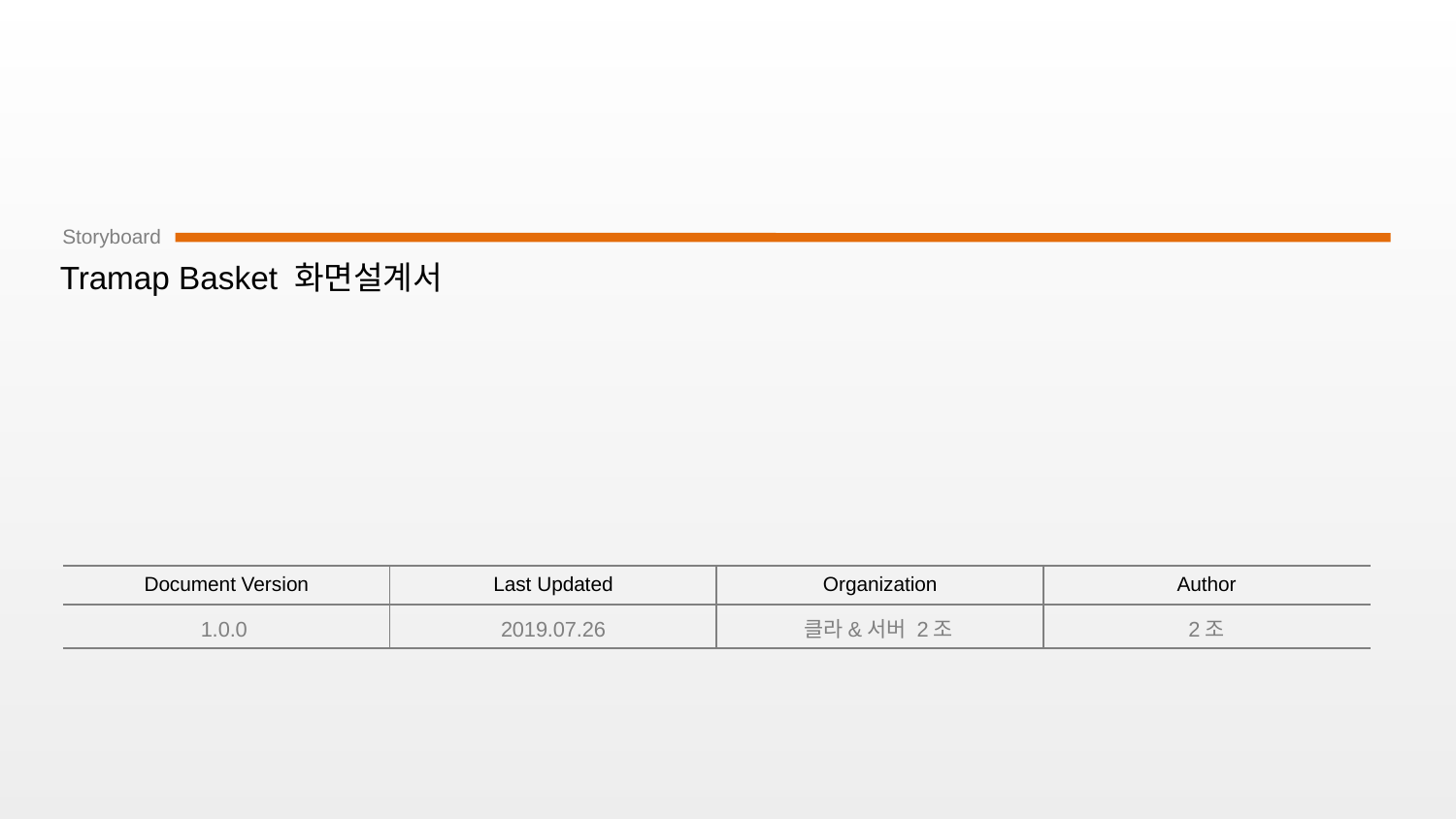

# Tramap Basket 화면설계서
1.0.0
2019.07.26
클라&서버 2조
2조